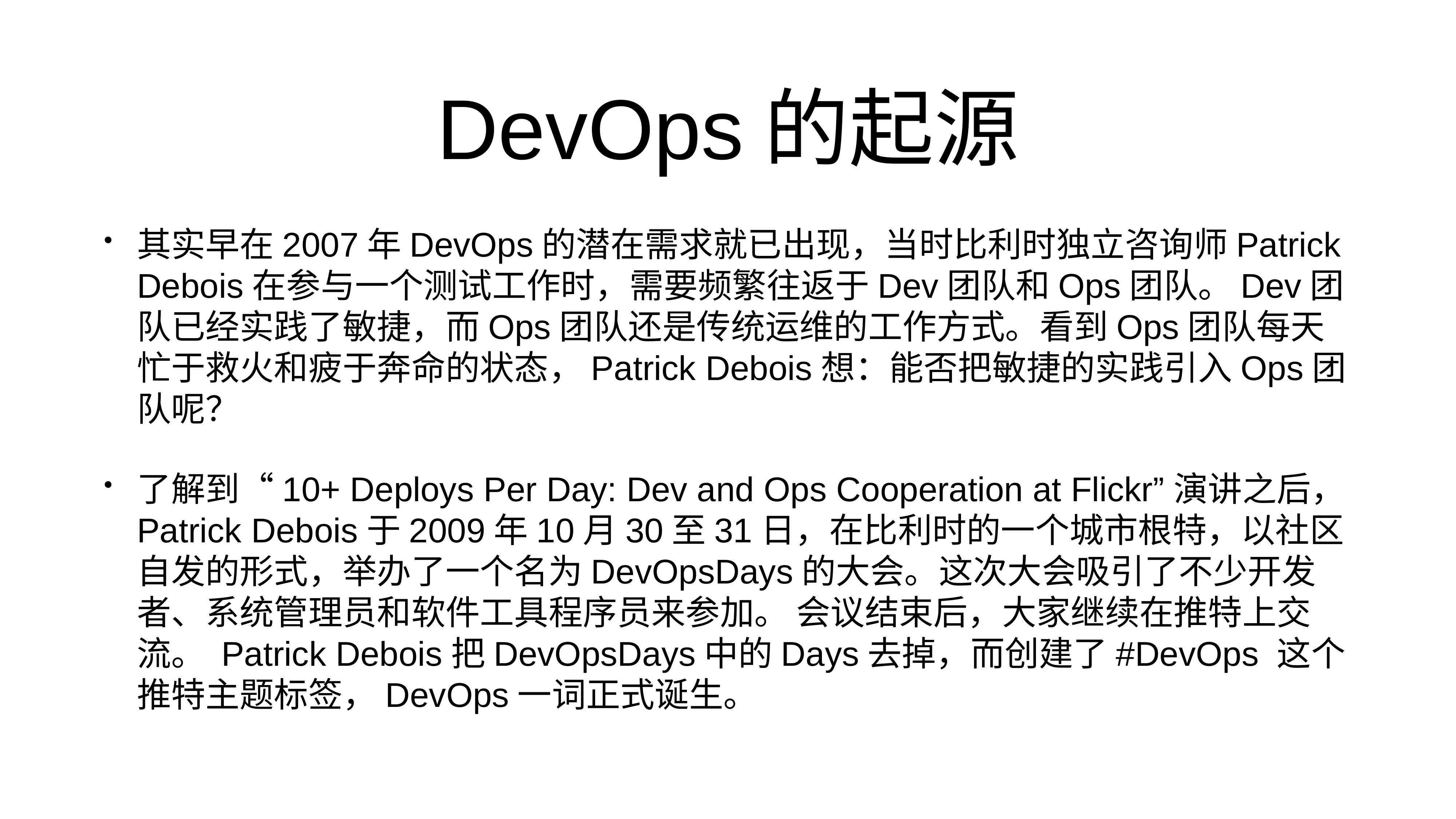

# DevOps的起源
其实早在2007年DevOps的潜在需求就已出现，当时比利时独立咨询师Patrick Debois在参与一个测试工作时，需要频繁往返于Dev团队和Ops团队。Dev团队已经实践了敏捷，而Ops团队还是传统运维的工作方式。看到Ops团队每天忙于救火和疲于奔命的状态，Patrick Debois想：能否把敏捷的实践引入Ops团队呢？
了解到“10+ Deploys Per Day: Dev and Ops Cooperation at Flickr”演讲之后， Patrick Debois于2009年10月30至31日，在比利时的一个城市根特，以社区自发的形式，举办了一个名为DevOpsDays的大会。这次大会吸引了不少开发者、系统管理员和软件工具程序员来参加。 会议结束后，大家继续在推特上交流。 Patrick Debois把DevOpsDays中的Days去掉，而创建了#DevOps 这个推特主题标签，DevOps一词正式诞生。